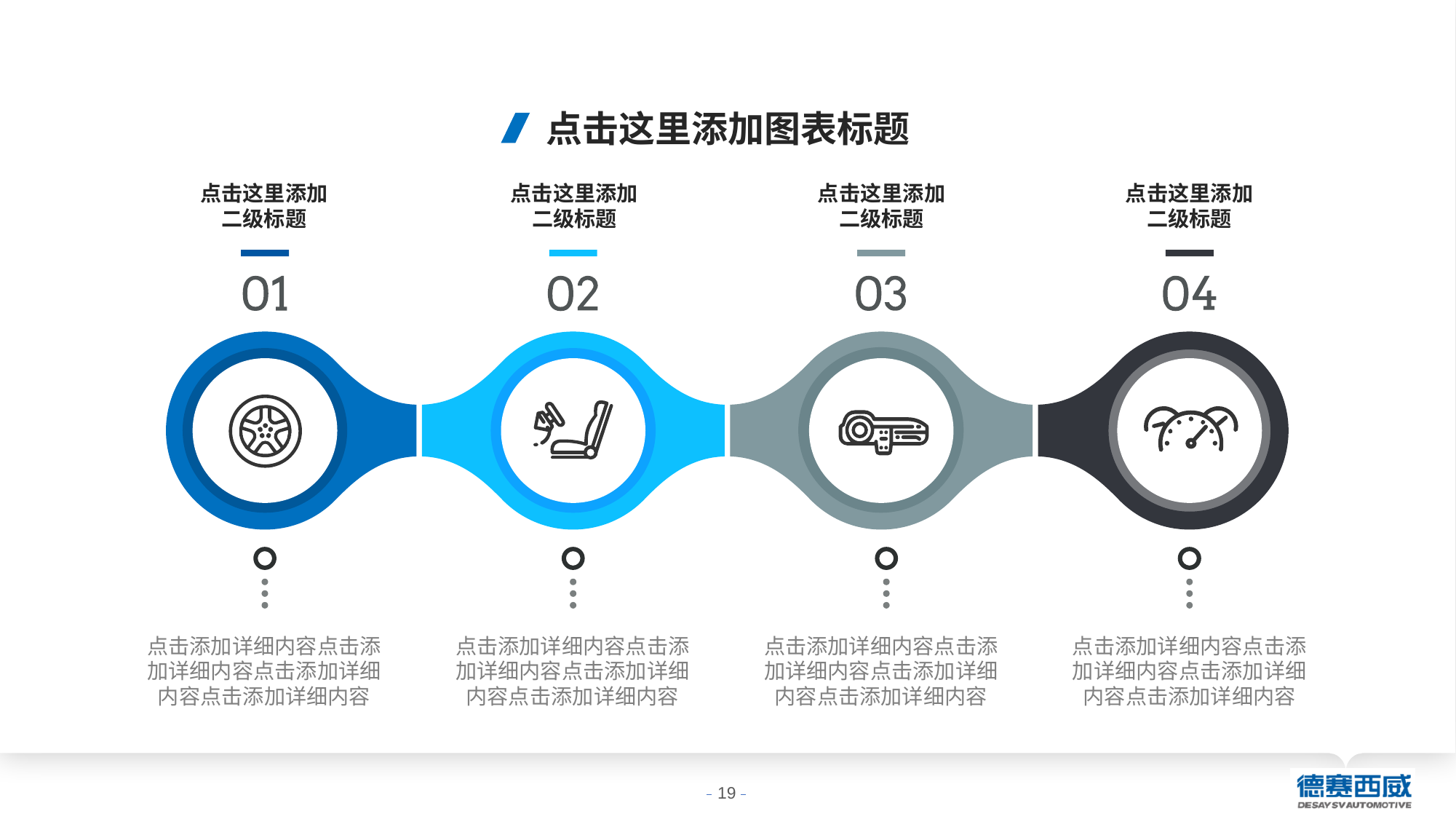

点击这里添加图表标题

点击这里添加
二级标题
点击这里添加
二级标题
点击这里添加
二级标题
点击这里添加
二级标题

点击添加详细内容点击添加详细内容点击添加详细内容点击添加详细内容
点击添加详细内容点击添加详细内容点击添加详细内容点击添加详细内容
点击添加详细内容点击添加详细内容点击添加详细内容点击添加详细内容
点击添加详细内容点击添加详细内容点击添加详细内容点击添加详细内容